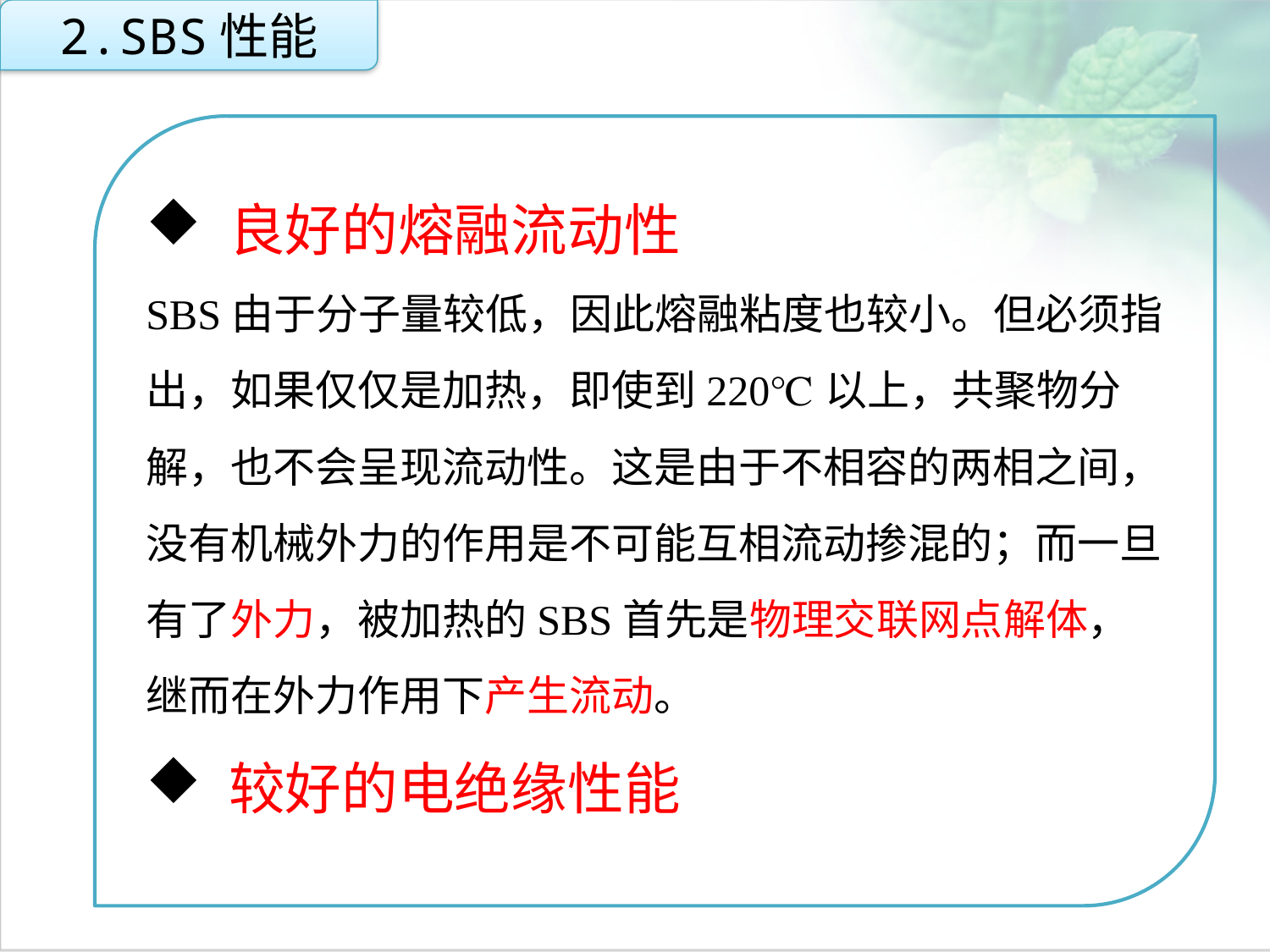

2.SBS性能
 良好的熔融流动性
SBS由于分子量较低，因此熔融粘度也较小。但必须指出，如果仅仅是加热，即使到220℃以上，共聚物分解，也不会呈现流动性。这是由于不相容的两相之间，没有机械外力的作用是不可能互相流动掺混的；而一旦有了外力，被加热的SBS首先是物理交联网点解体，继而在外力作用下产生流动。
 较好的电绝缘性能

点击添加文本
点击添加文本
点击添加文本
点击添加文本